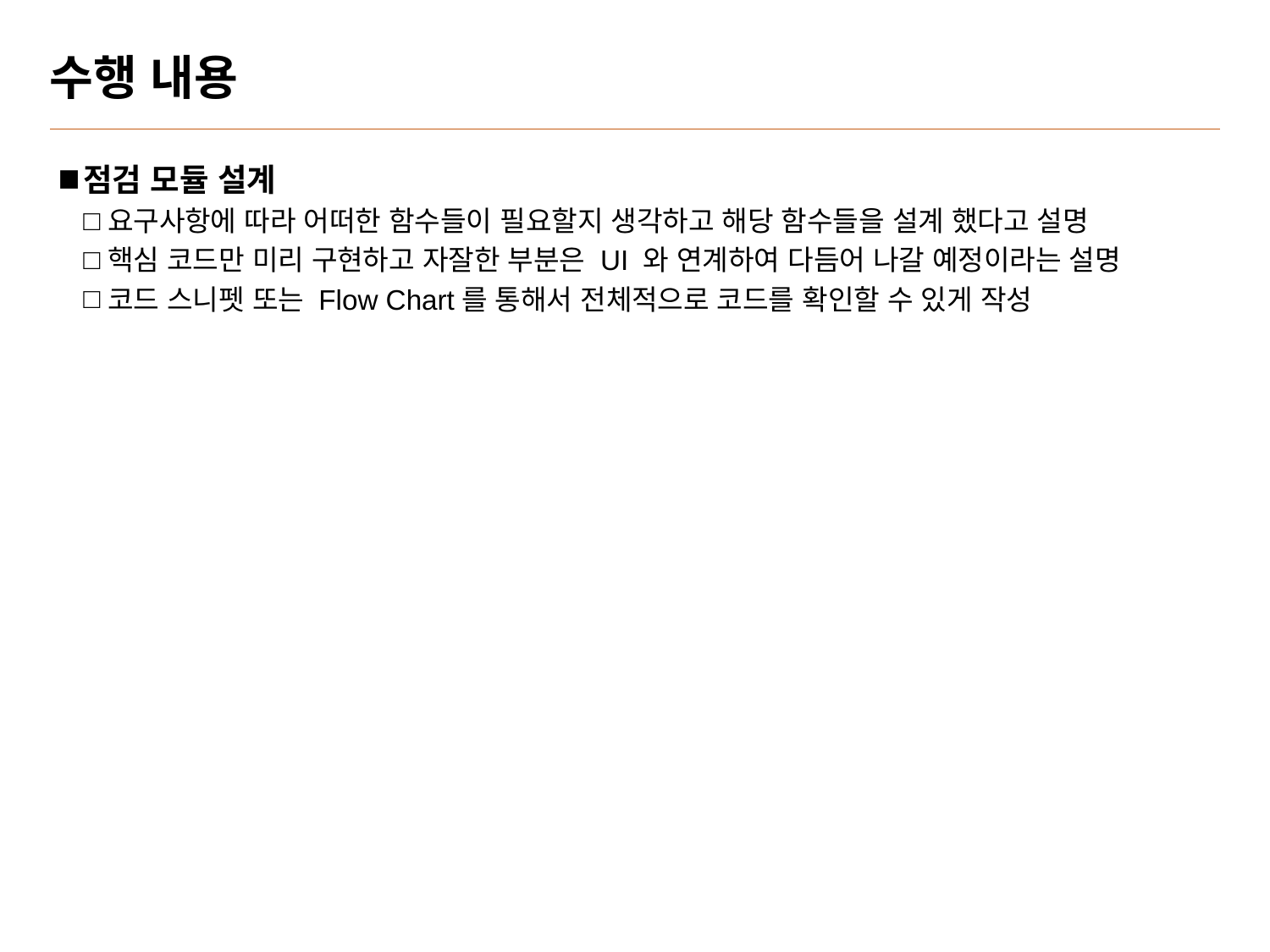

# 수행 내용
점검 모듈 설계
요구사항에 따라 어떠한 함수들이 필요할지 생각하고 해당 함수들을 설계 했다고 설명
핵심 코드만 미리 구현하고 자잘한 부분은 UI 와 연계하여 다듬어 나갈 예정이라는 설명
코드 스니펫 또는 Flow Chart를 통해서 전체적으로 코드를 확인할 수 있게 작성